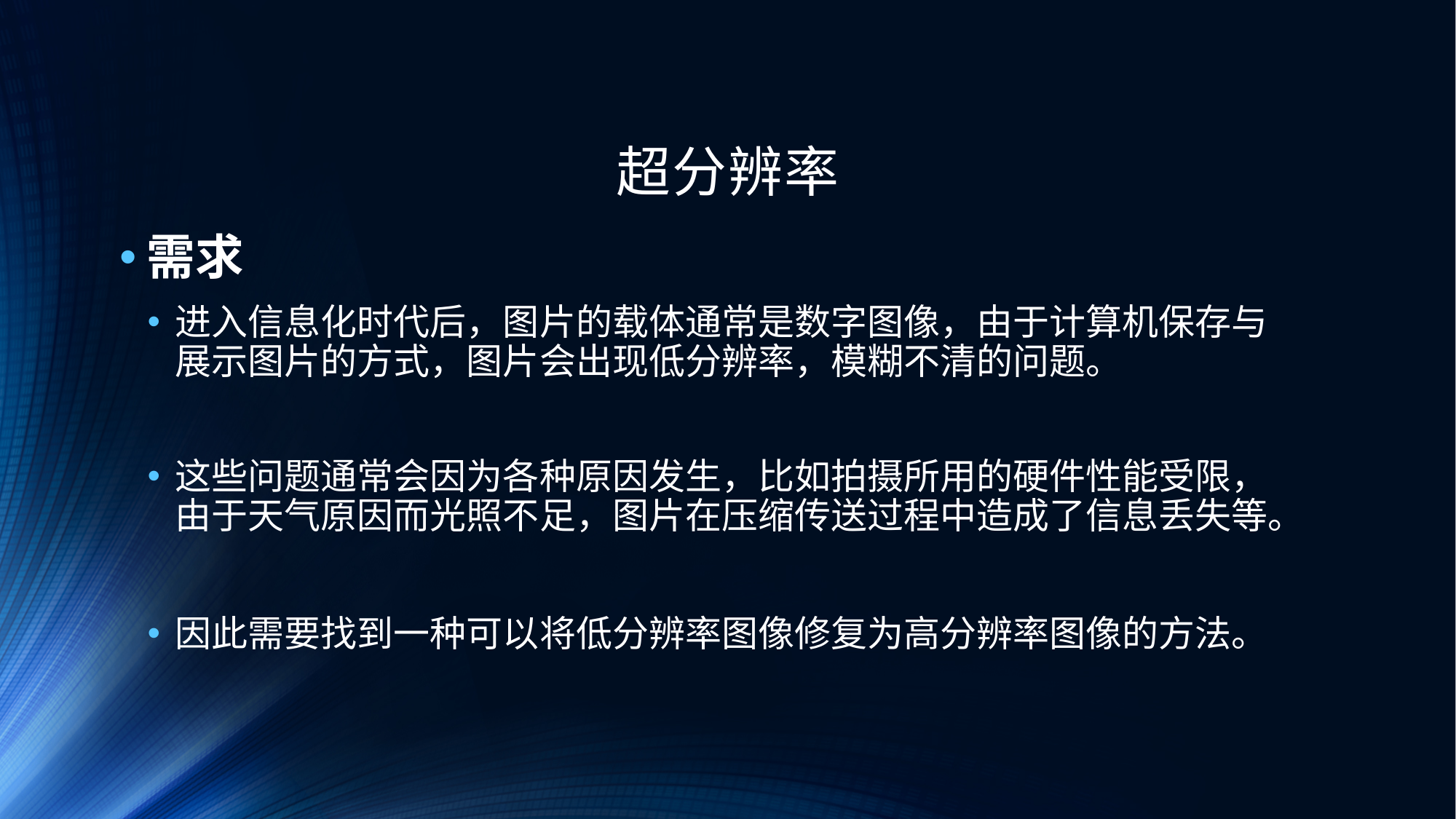

# 超分辨率
需求
进入信息化时代后，图片的载体通常是数字图像，由于计算机保存与展示图片的方式，图片会出现低分辨率，模糊不清的问题。

这些问题通常会因为各种原因发生，比如拍摄所用的硬件性能受限，由于天气原因而光照不足，图片在压缩传送过程中造成了信息丢失等。

因此需要找到一种可以将低分辨率图像修复为高分辨率图像的方法。